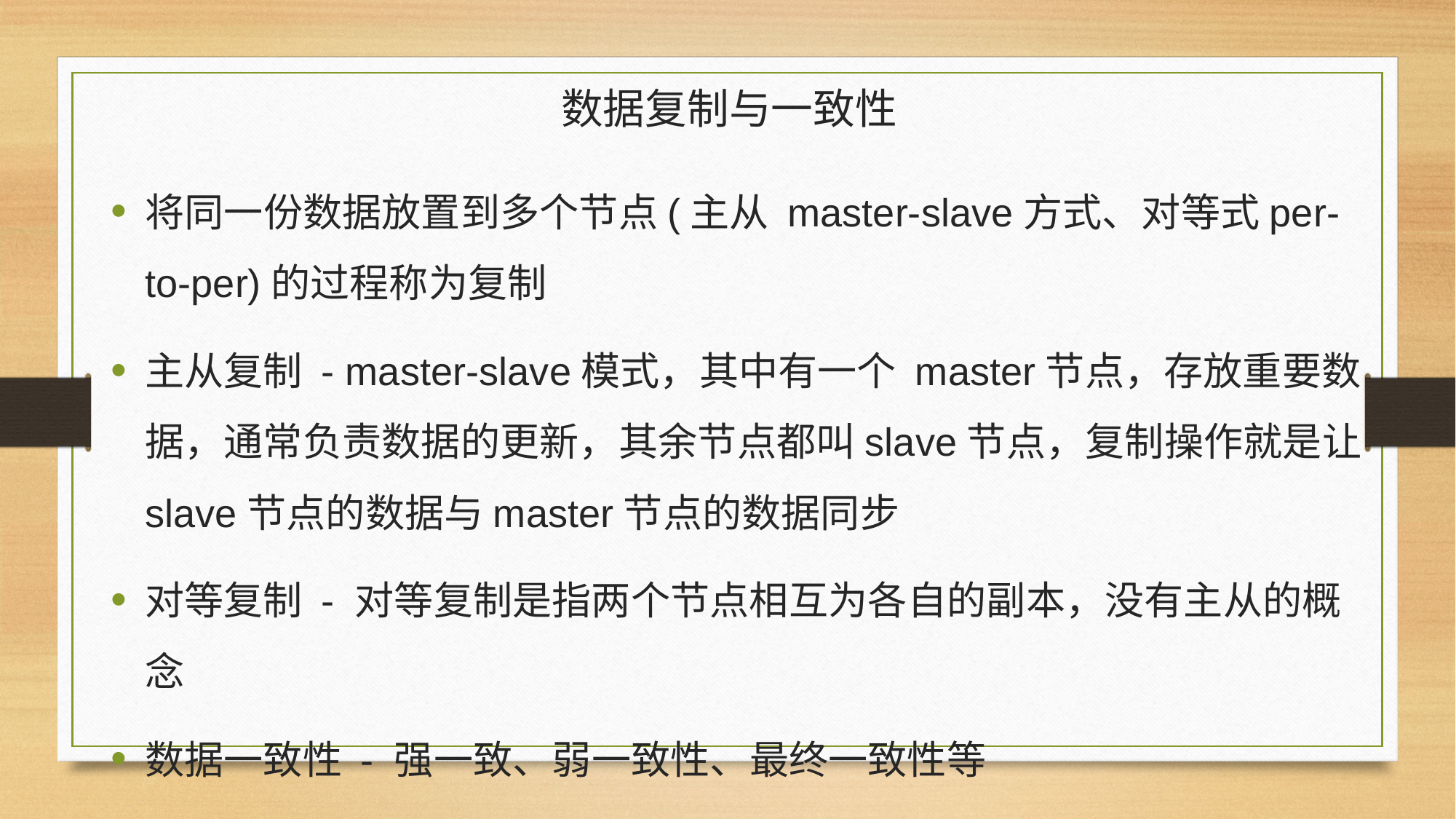

# 数据复制与一致性
将同一份数据放置到多个节点(主从 master-slave方式、对等式per-to-per)的过程称为复制
主从复制 - master-slave模式，其中有一个 master节点，存放重要数据，通常负责数据的更新，其余节点都叫slave节点，复制操作就是让slave节点的数据与master节点的数据同步
对等复制 - 对等复制是指两个节点相互为各自的副本，没有主从的概念
数据一致性 - 强一致、弱一致性、最终一致性等